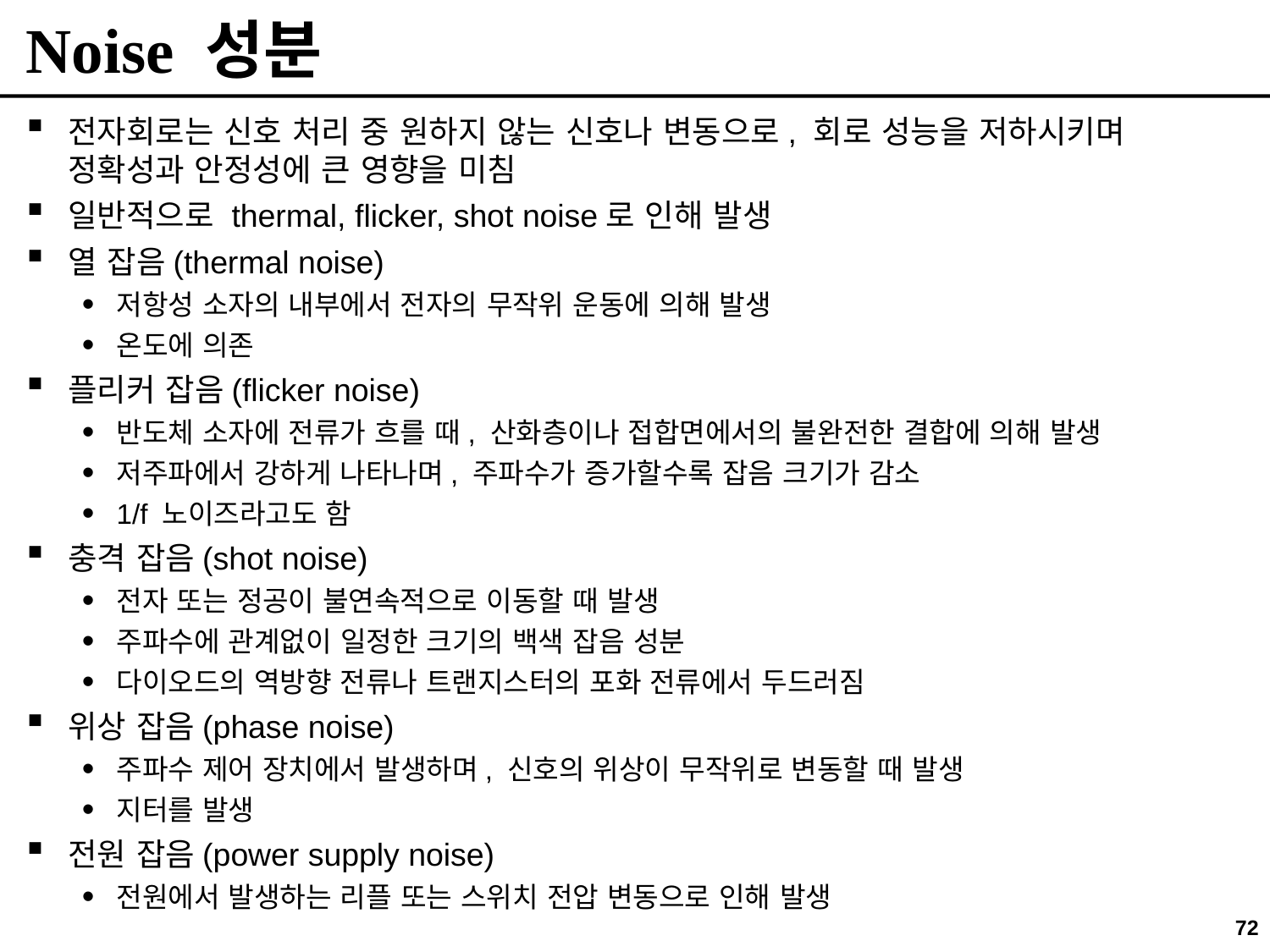

# Noise 성분
전자회로는 신호 처리 중 원하지 않는 신호나 변동으로, 회로 성능을 저하시키며 정확성과 안정성에 큰 영향을 미침
일반적으로 thermal, flicker, shot noise로 인해 발생
열 잡음(thermal noise)
저항성 소자의 내부에서 전자의 무작위 운동에 의해 발생
온도에 의존
플리커 잡음(flicker noise)
반도체 소자에 전류가 흐를 때, 산화층이나 접합면에서의 불완전한 결합에 의해 발생
저주파에서 강하게 나타나며, 주파수가 증가할수록 잡음 크기가 감소
1/f 노이즈라고도 함
충격 잡음(shot noise)
전자 또는 정공이 불연속적으로 이동할 때 발생
주파수에 관계없이 일정한 크기의 백색 잡음 성분
다이오드의 역방향 전류나 트랜지스터의 포화 전류에서 두드러짐
위상 잡음(phase noise)
주파수 제어 장치에서 발생하며, 신호의 위상이 무작위로 변동할 때 발생
지터를 발생
전원 잡음(power supply noise)
전원에서 발생하는 리플 또는 스위치 전압 변동으로 인해 발생